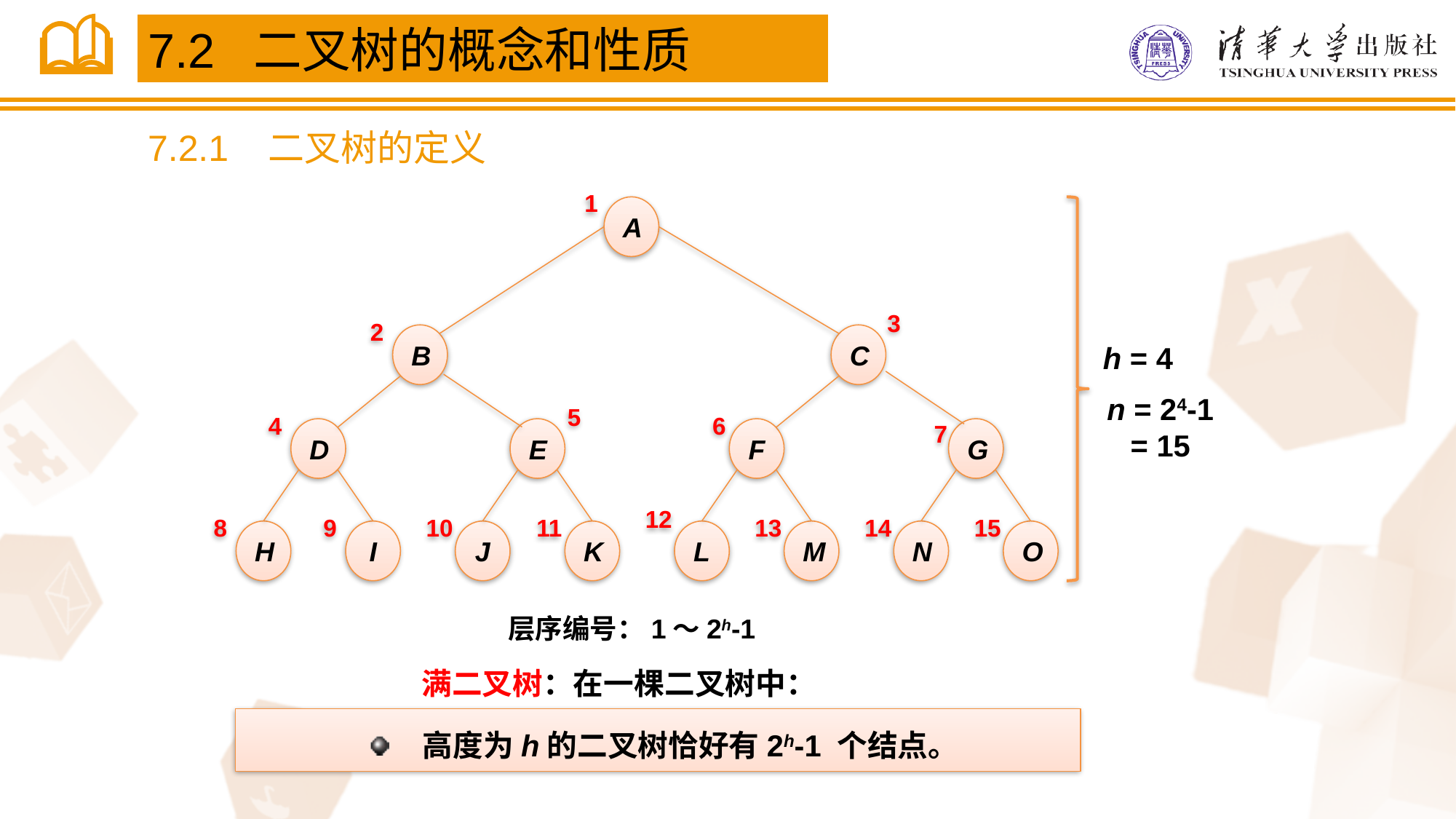

7.2  二叉树的概念和性质

7.2.1   二叉树的定义
1
A
3
2
B
C
5
4
6
D
E
F
G
7
12
8
9
10
11
13
14
15
H
I
J
K
L
M
N
O

h = 4
n = 24-1
= 15
层序编号：1～2h-1
满二叉树：在一棵二叉树中：
高度为h的二叉树恰好有2h-1 个结点。